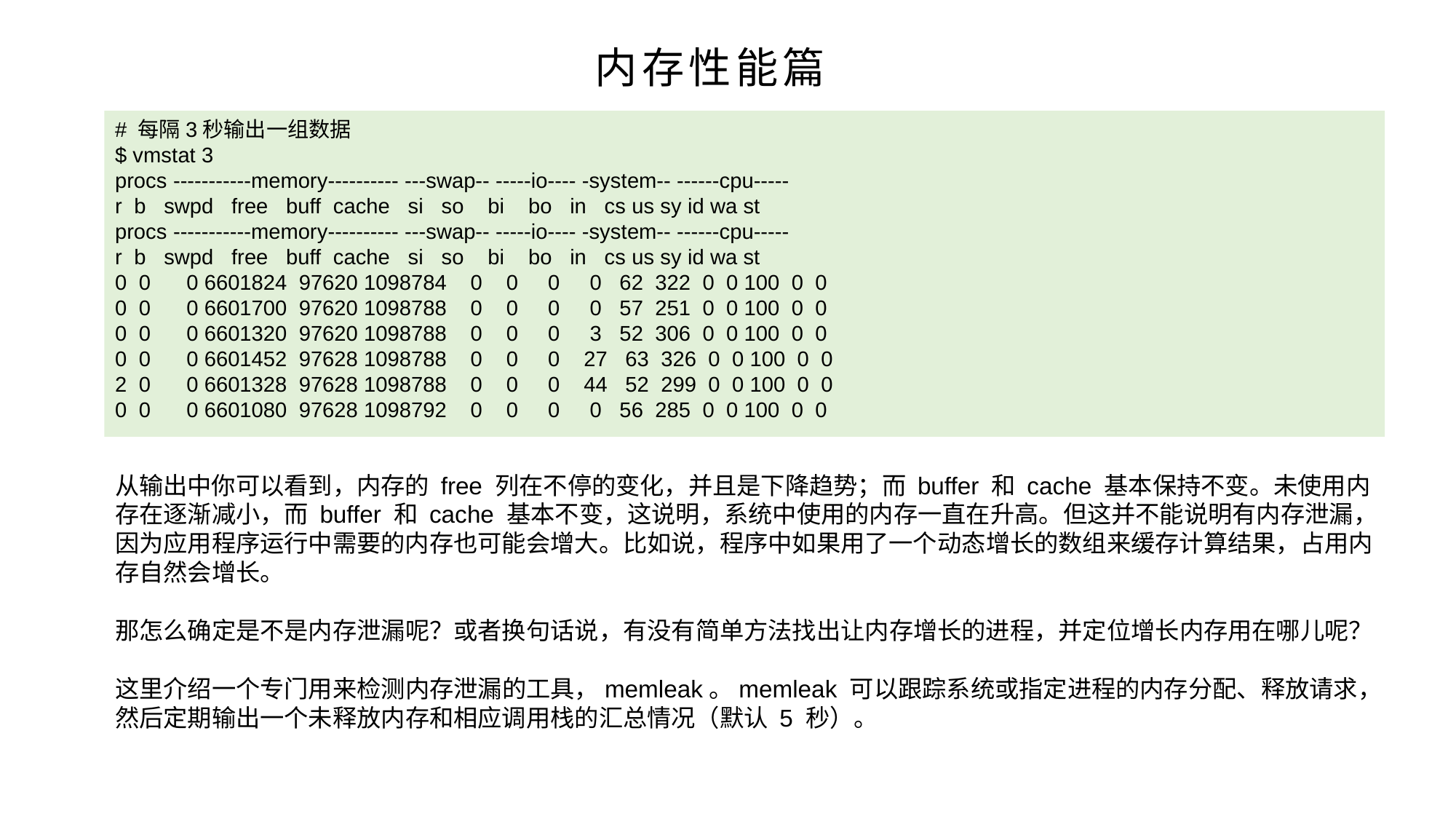

内存性能篇
# 每隔3秒输出一组数据
$ vmstat 3
procs -----------memory---------- ---swap-- -----io---- -system-- ------cpu-----
r  b   swpd   free   buff  cache   si   so    bi    bo   in   cs us sy id wa st
procs -----------memory---------- ---swap-- -----io---- -system-- ------cpu-----
r  b   swpd   free   buff  cache   si   so    bi    bo   in   cs us sy id wa st
0  0      0 6601824  97620 1098784    0    0     0     0   62  322  0  0 100  0  0
0  0      0 6601700  97620 1098788    0    0     0     0   57  251  0  0 100  0  0
0  0      0 6601320  97620 1098788    0    0     0     3   52  306  0  0 100  0  0
0  0      0 6601452  97628 1098788    0    0     0    27   63  326  0  0 100  0  0
2  0      0 6601328  97628 1098788    0    0     0    44   52  299  0  0 100  0  0
0  0      0 6601080  97628 1098792    0    0     0     0   56  285  0  0 100  0  0
从输出中你可以看到，内存的 free 列在不停的变化，并且是下降趋势；而 buffer 和 cache 基本保持不变。未使用内存在逐渐减小，而 buffer 和 cache 基本不变，这说明，系统中使用的内存一直在升高。但这并不能说明有内存泄漏，因为应用程序运行中需要的内存也可能会增大。比如说，程序中如果用了一个动态增长的数组来缓存计算结果，占用内存自然会增长。

那怎么确定是不是内存泄漏呢？或者换句话说，有没有简单方法找出让内存增长的进程，并定位增长内存用在哪儿呢？

这里介绍一个专门用来检测内存泄漏的工具，memleak。memleak 可以跟踪系统或指定进程的内存分配、释放请求，然后定期输出一个未释放内存和相应调用栈的汇总情况（默认 5 秒）。